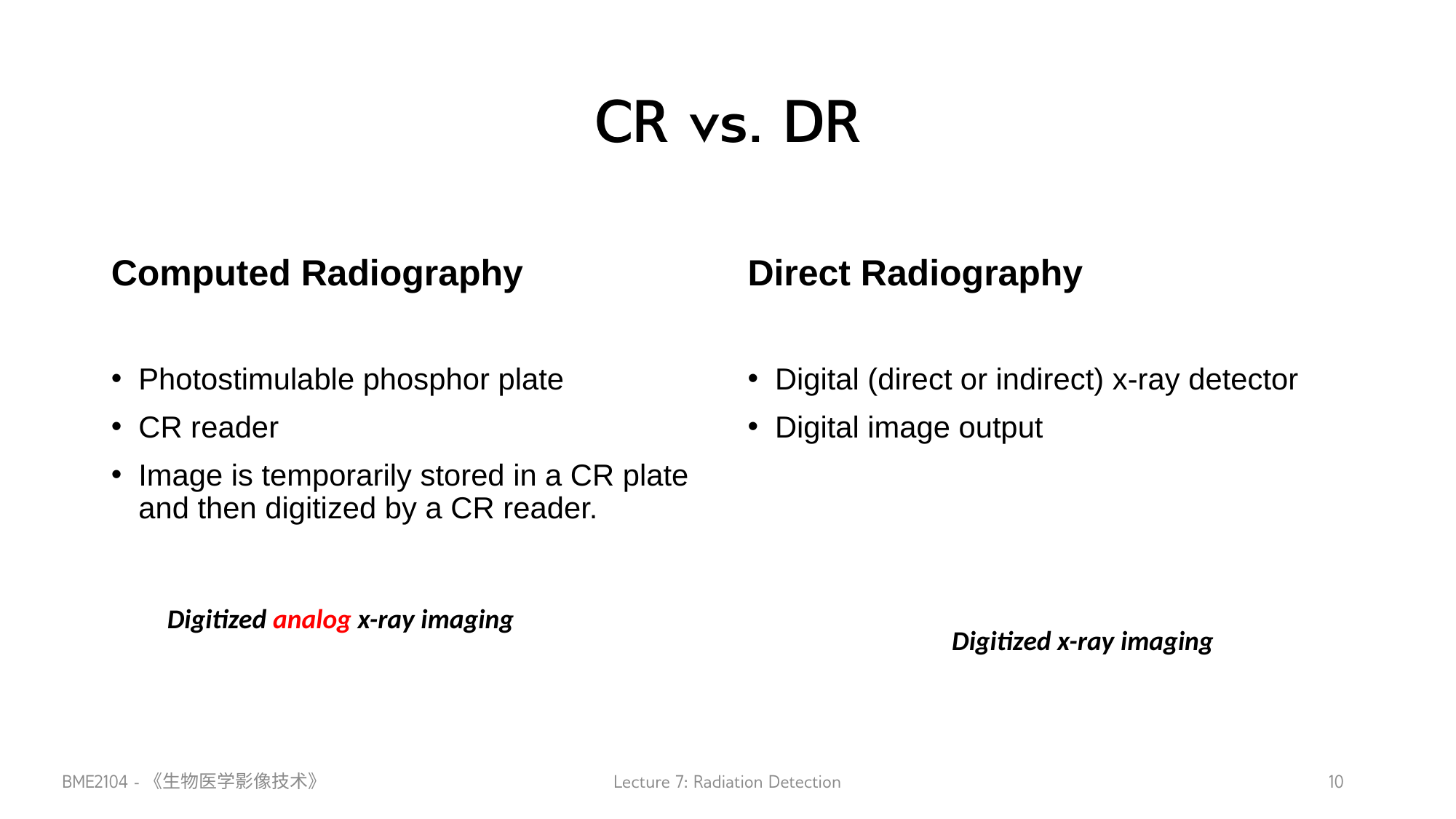

# CR vs. DR
Computed Radiography
Direct Radiography

Photostimulable phosphor plate
CR reader
Image is temporarily stored in a CR plate and then digitized by a CR reader.

Digital (direct or indirect) x-ray detector
Digital image output
Digitized analog x-ray imaging
Digitized x-ray imaging
BME2104 -《生物医学影像技术》
Lecture 7: Radiation Detection
10